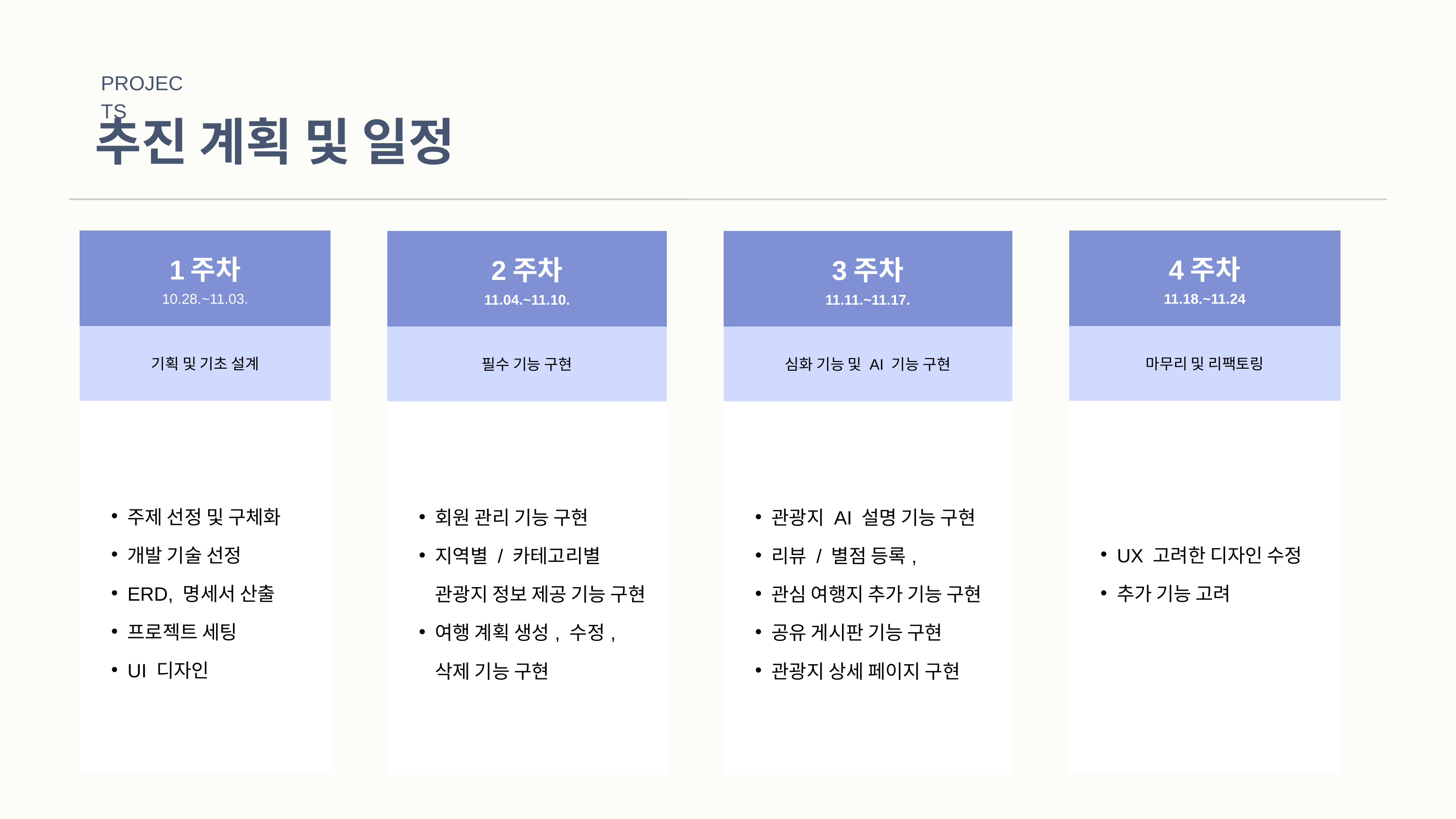

PROJECTS
추진 계획 및 일정

| 1주차 10.28.~11.03. |
| --- |
| 기획 및 기초 설계 |
| 주제 선정 및 구체화 개발 기술 선정 ERD, 명세서 산출 프로젝트 세팅 UI 디자인 |
| 4주차 11.18.~11.24 |
| --- |
| 마무리 및 리팩토링 |
| UX 고려한 디자인 수정 추가 기능 고려 |
| 2주차 11.04.~11.10. |
| --- |
| 필수 기능 구현 |
| 회원 관리 기능 구현 지역별 / 카테고리별 관광지 정보 제공 기능 구현 여행 계획 생성, 수정, 삭제 기능 구현 |
| 3주차 11.11.~11.17. |
| --- |
| 심화 기능 및 AI 기능 구현 |
| 관광지 AI 설명 기능 구현 리뷰 / 별점 등록, 관심 여행지 추가 기능 구현 공유 게시판 기능 구현 관광지 상세 페이지 구현 |